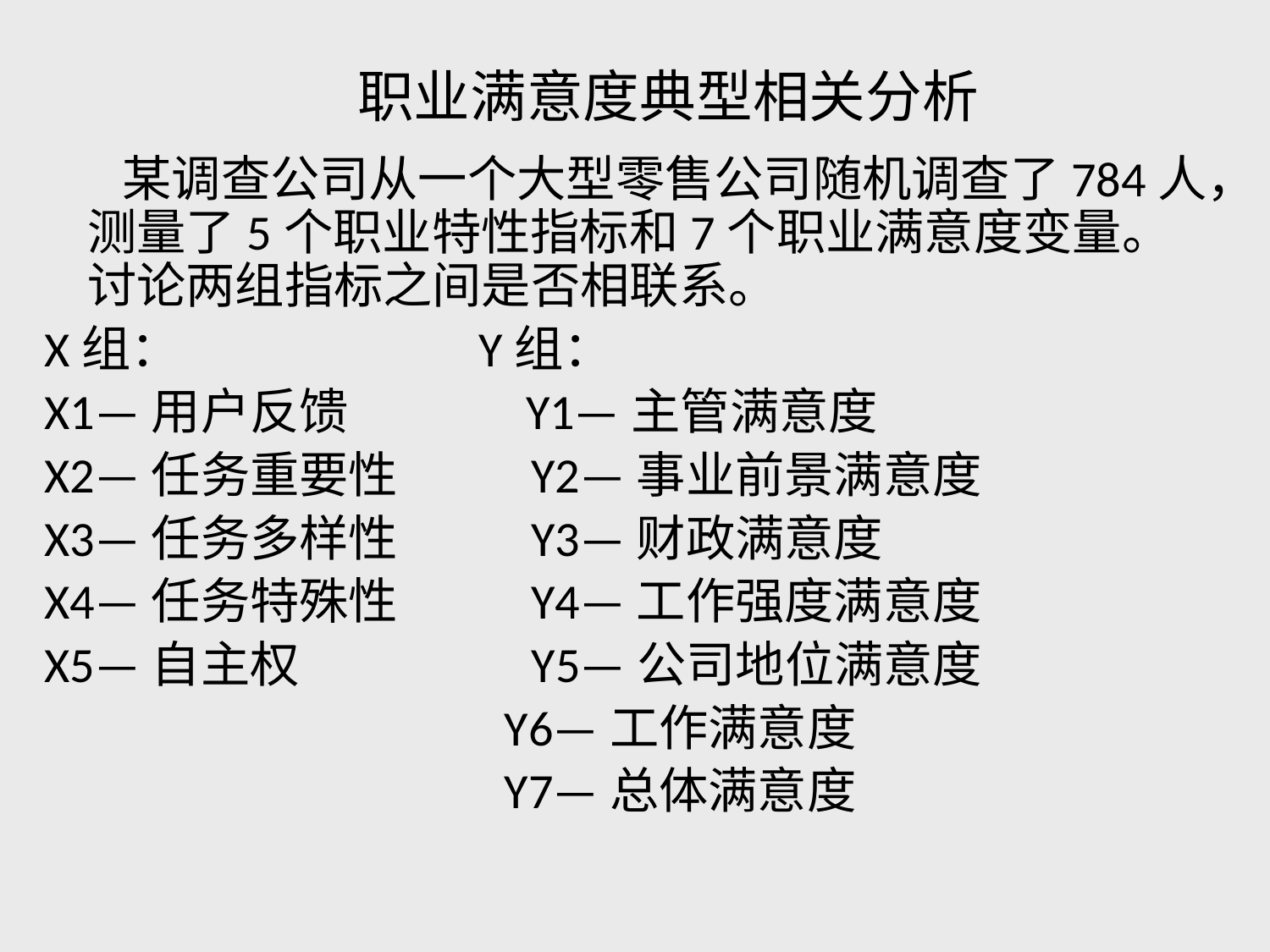

# 职业满意度典型相关分析
      某调查公司从一个大型零售公司随机调查了784人，测量了5个职业特性指标和7个职业满意度变量。讨论两组指标之间是否相联系。
X组：                          Y组：
X1—用户反馈               Y1—主管满意度
X2—任务重要性           Y2—事业前景满意度
X3—任务多样性           Y3—财政满意度
X4—任务特殊性           Y4—工作强度满意度
X5—自主权                    Y5—公司地位满意度
                                         Y6—工作满意度
                                         Y7—总体满意度
53